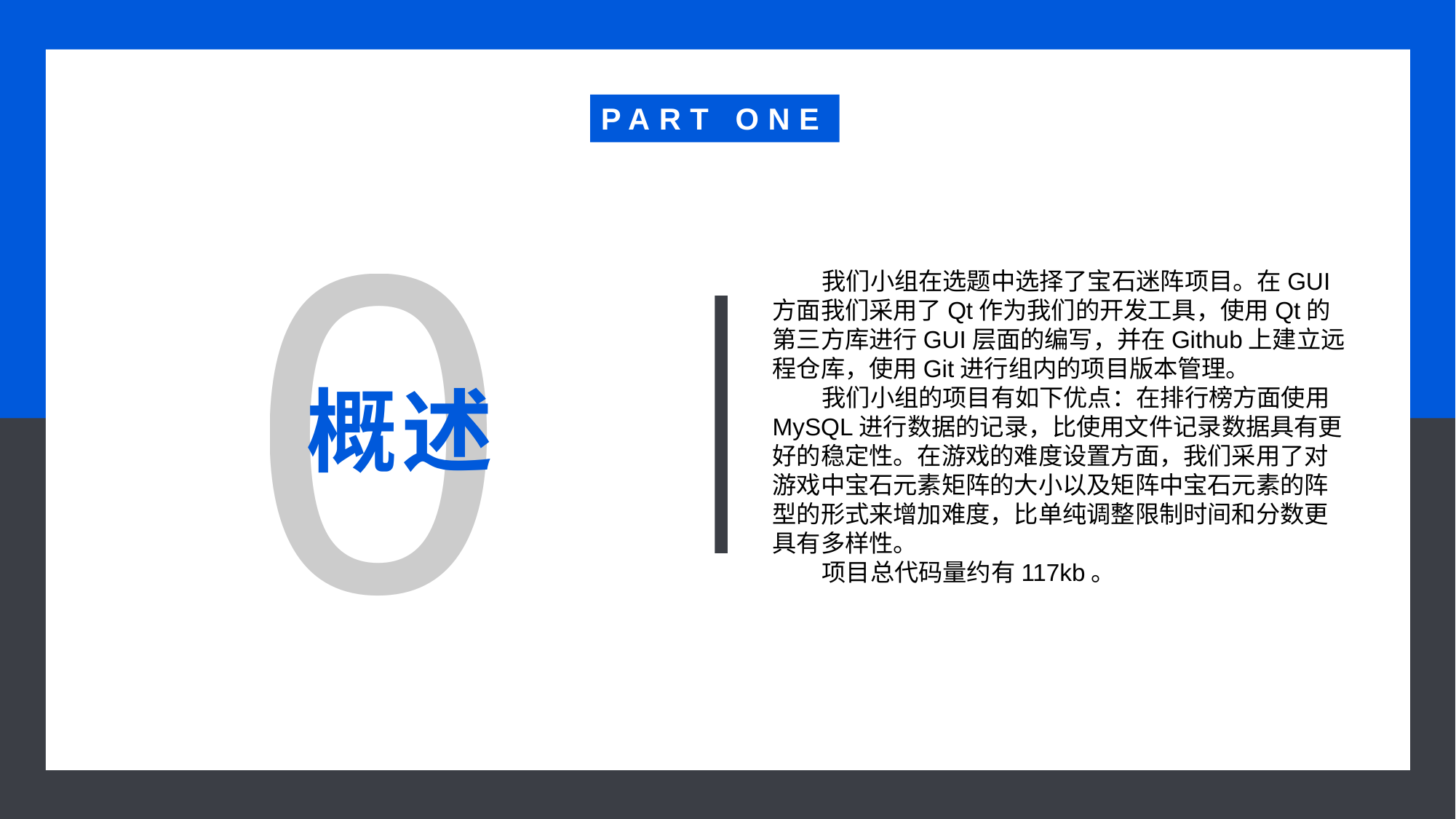

PART ONE
01
        我们小组在选题中选择了宝石迷阵项目。在GUI方面我们采用了Qt作为我们的开发工具，使用Qt的第三方库进行GUI层面的编写，并在Github上建立远程仓库，使用Git进行组内的项目版本管理。
        我们小组的项目有如下优点：在排行榜方面使用MySQL进行数据的记录，比使用文件记录数据具有更好的稳定性。在游戏的难度设置方面，我们采用了对游戏中宝石元素矩阵的大小以及矩阵中宝石元素的阵型的形式来增加难度，比单纯调整限制时间和分数更具有多样性。
        项目总代码量约有117kb。

概述